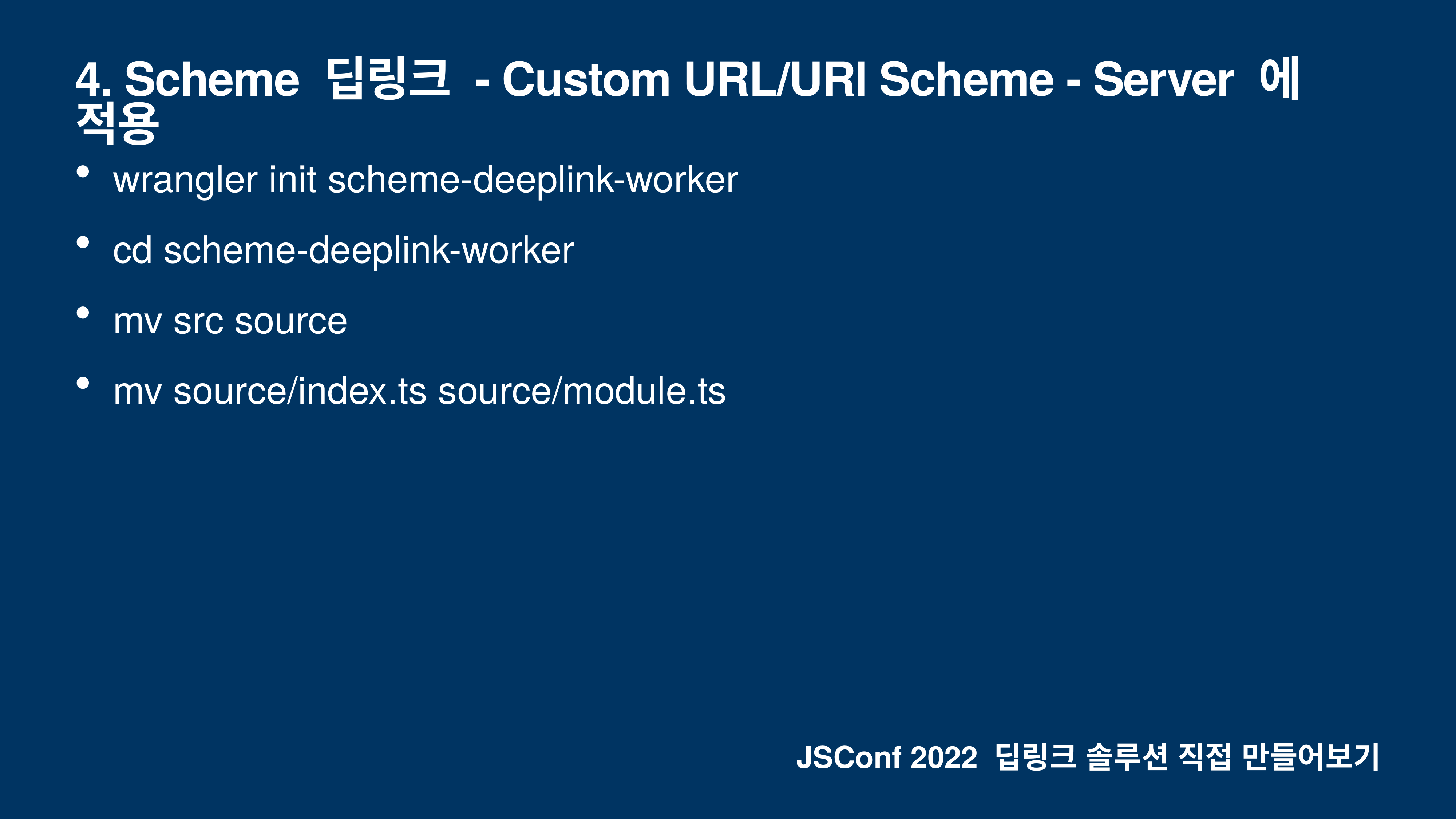

# 4. Scheme 딥링크 - Custom URL/URI Scheme - Server 에 적용
wrangler init scheme-deeplink-worker
cd scheme-deeplink-worker
mv src source
mv source/index.ts source/module.ts
JSConf 2022 딥링크 솔루션 직접 만들어보기